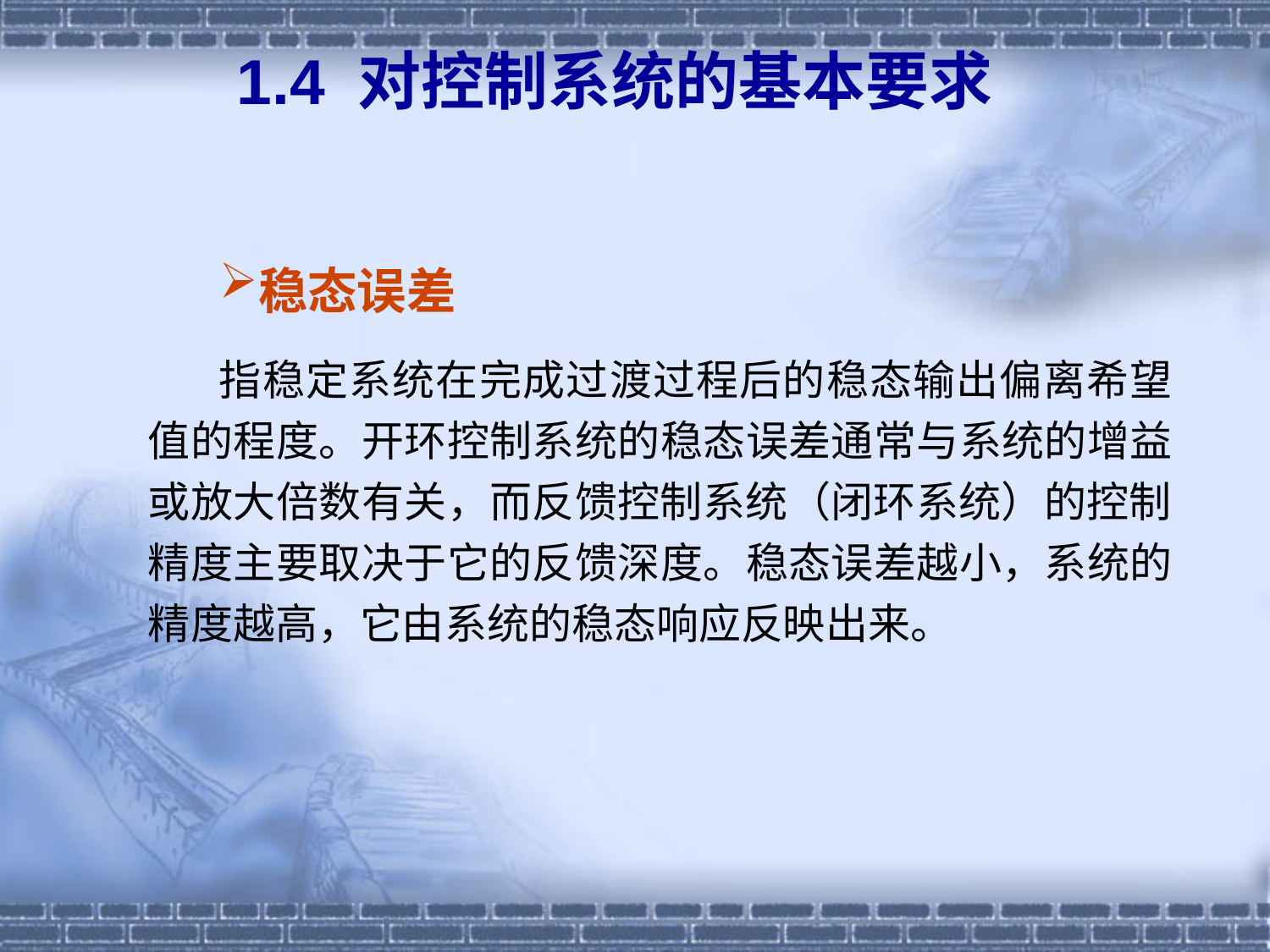

1.4 对控制系统的基本要求
稳态误差
指稳定系统在完成过渡过程后的稳态输出偏离希望值的程度。开环控制系统的稳态误差通常与系统的增益或放大倍数有关，而反馈控制系统（闭环系统）的控制精度主要取决于它的反馈深度。稳态误差越小，系统的精度越高，它由系统的稳态响应反映出来。